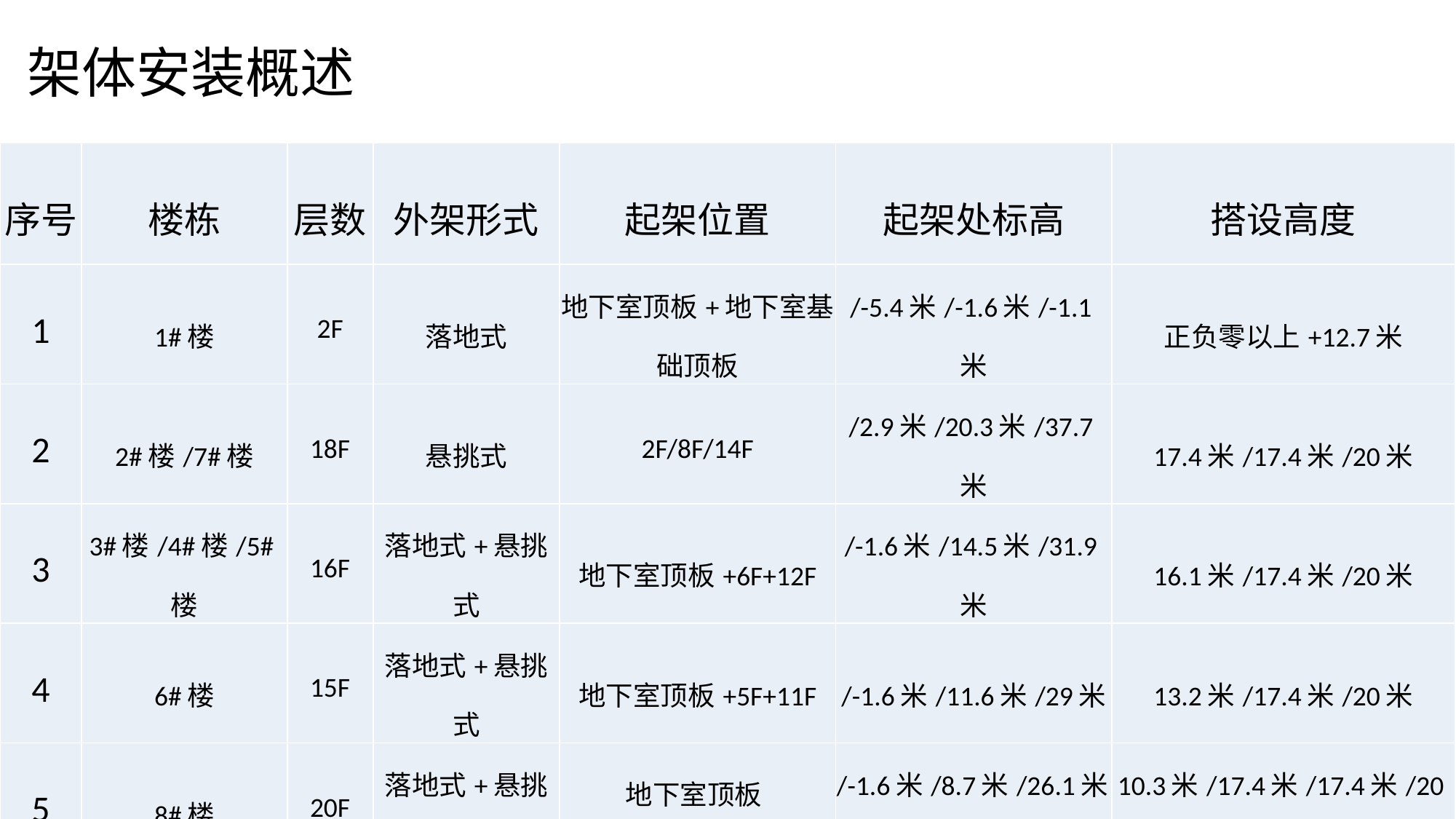

架体安装概述
| 序号 | 楼栋 | 层数 | 外架形式 | 起架位置 | 起架处标高 | 搭设高度 |
| --- | --- | --- | --- | --- | --- | --- |
| 1 | 1#楼 | 2F | 落地式 | 地下室顶板+地下室基础顶板 | /-5.4米/-1.6米/-1.1米 | 正负零以上+12.7米 |
| 2 | 2#楼/7#楼 | 18F | 悬挑式 | 2F/8F/14F | /2.9米/20.3米/37.7米 | 17.4米/17.4米/20米 |
| 3 | 3#楼/4#楼/5#楼 | 16F | 落地式+悬挑式 | 地下室顶板+6F+12F | /-1.6米/14.5米/31.9米 | 16.1米/17.4米/20米 |
| 4 | 6#楼 | 15F | 落地式+悬挑式 | 地下室顶板+5F+11F | /-1.6米/11.6米/29米 | 13.2米/17.4米/20米 |
| 5 | 8#楼 | 20F | 落地式+悬挑式 | 地下室顶板+4F+10F+16F | /-1.6米/8.7米/26.1米/43.5米 | 10.3米/17.4米/17.4米/20米 |
| 6 | 幼儿园 | 3F | 落地式 | 基础垫层标高处 | /-1.30米 | 15.4米 |